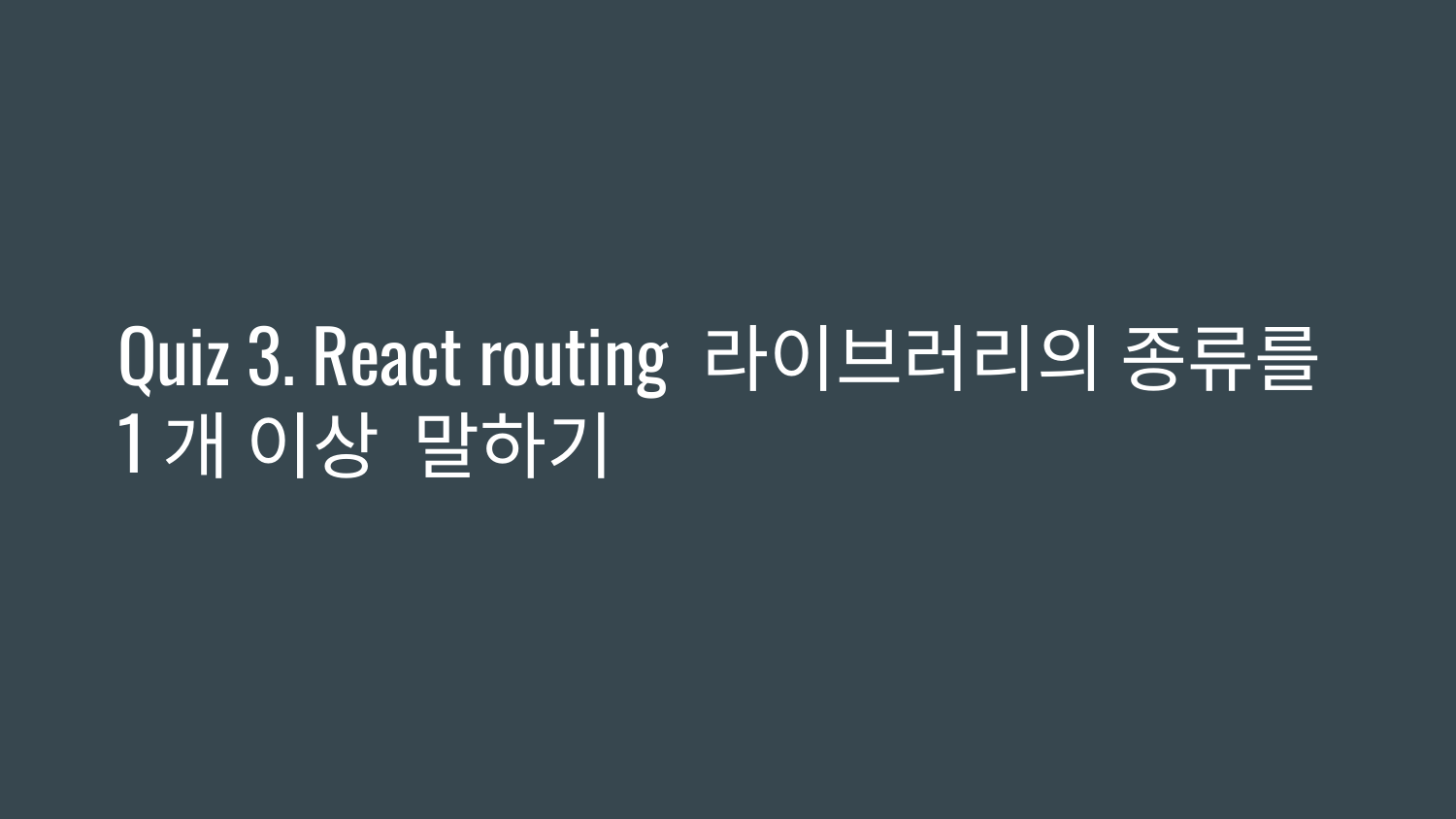

# Quiz 3. React routing 라이브러리의 종류를 1개 이상  말하기